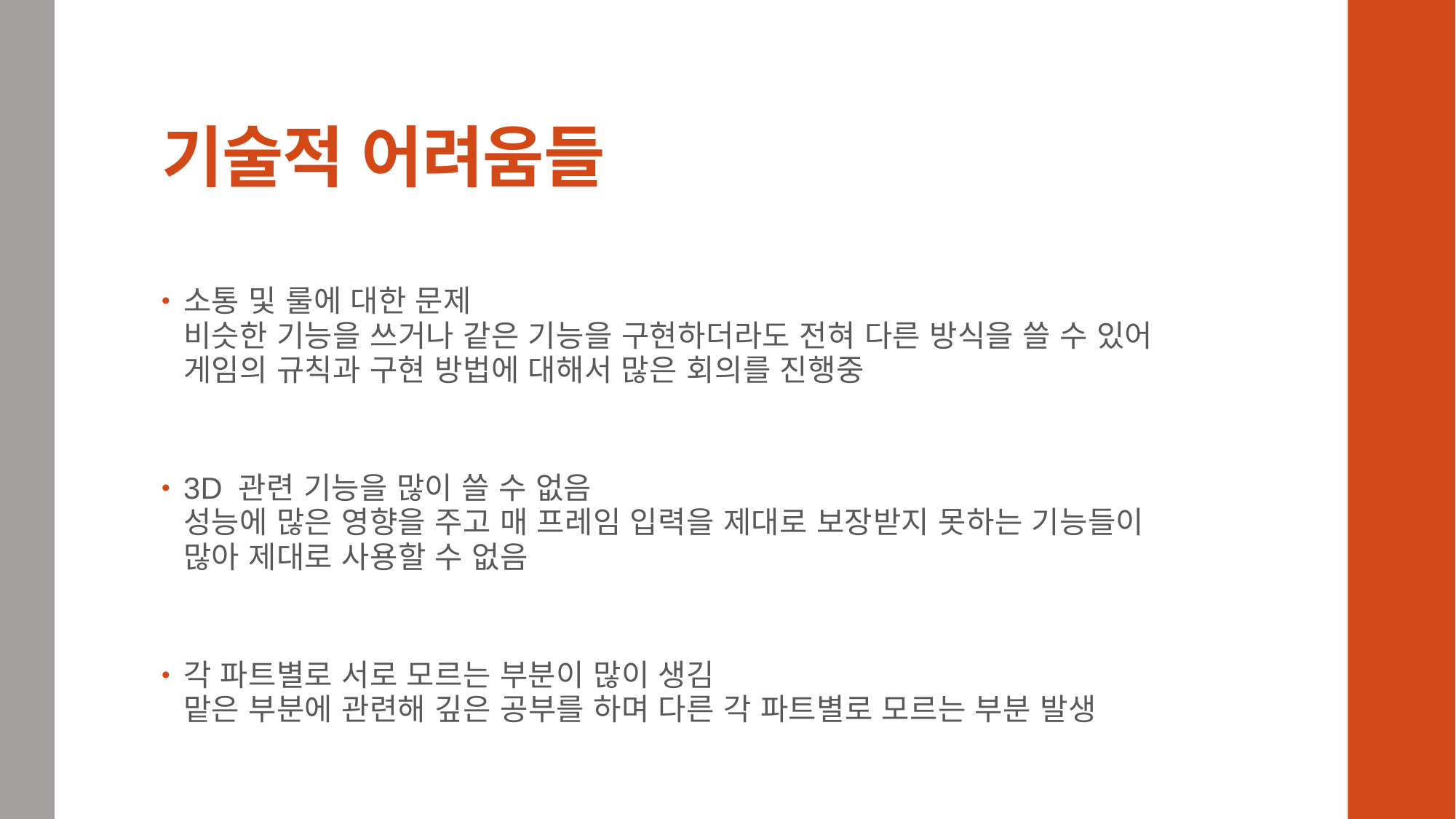

# 기술적 어려움들

소통 및 룰에 대한 문제
비슷한 기능을 쓰거나 같은 기능을 구현하더라도 전혀 다른 방식을 쓸 수 있어 게임의 규칙과 구현 방법에 대해서 많은 회의를 진행중

3D 관련 기능을 많이 쓸 수 없음
성능에 많은 영향을 주고 매 프레임 입력을 제대로 보장받지 못하는 기능들이 많아 제대로 사용할 수 없음

각 파트별로 서로 모르는 부분이 많이 생김
맡은 부분에 관련해 깊은 공부를 하며 다른 각 파트별로 모르는 부분 발생